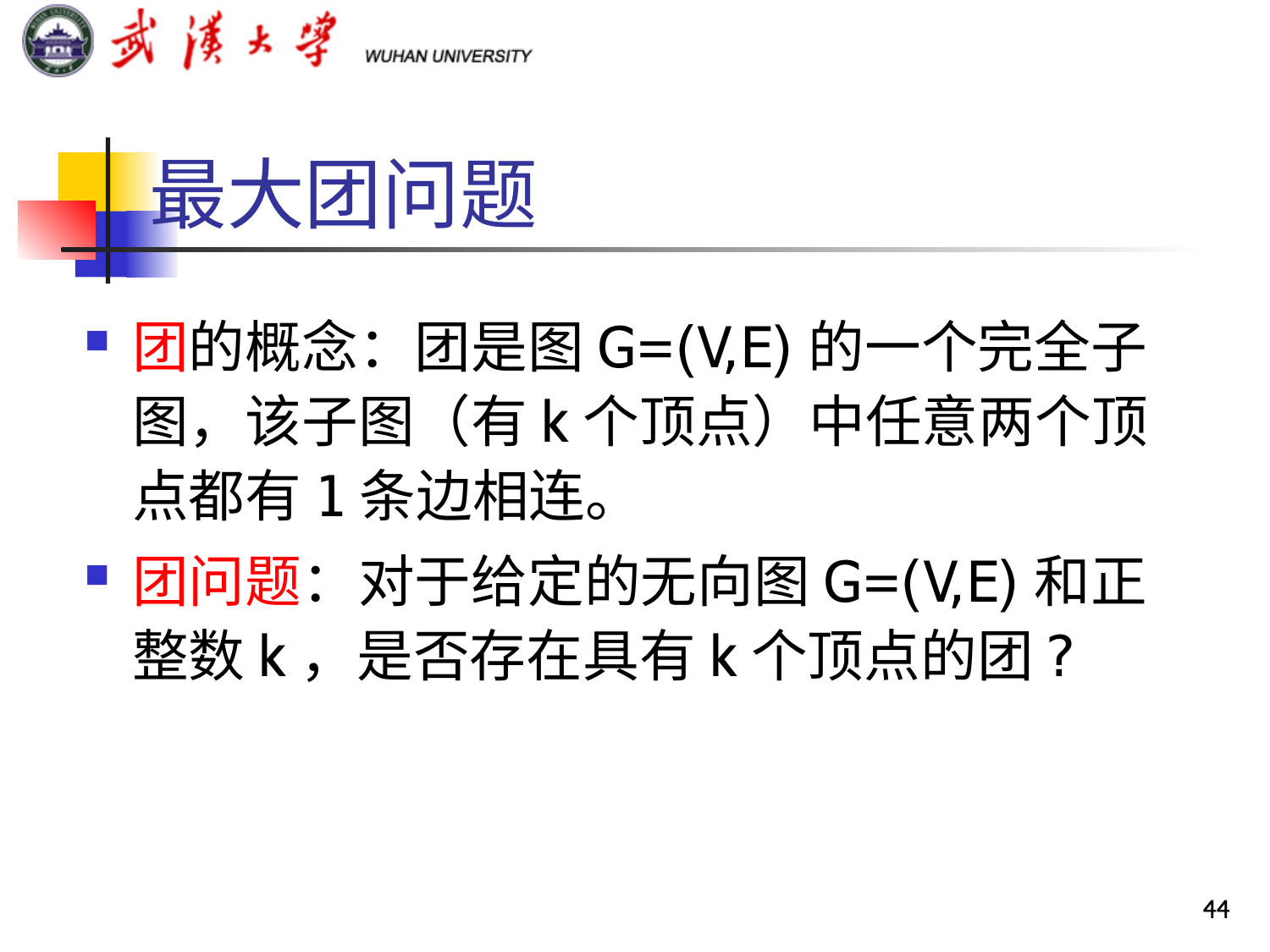

# 最大团问题
团的概念：团是图G=(V,E)的一个完全子图，该子图（有k个顶点）中任意两个顶点都有1条边相连。
团问题：对于给定的无向图G=(V,E)和正整数k，是否存在具有k个顶点的团?

44